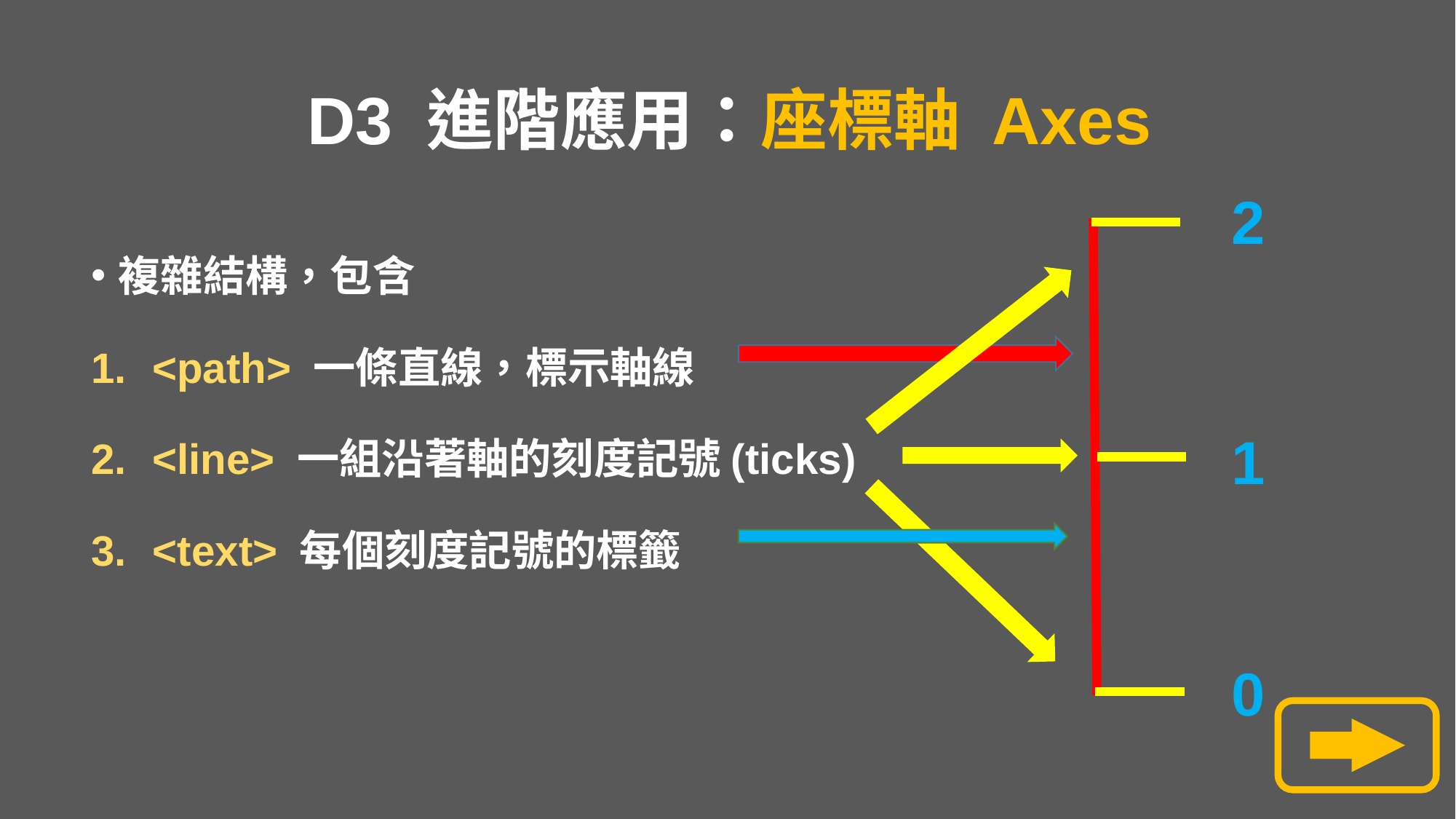

# D3 進階應用：座標軸 Axes
2
複雜結構，包含
<path> 一條直線，標示軸線
<line> 一組沿著軸的刻度記號(ticks)
<text> 每個刻度記號的標籤

1

0